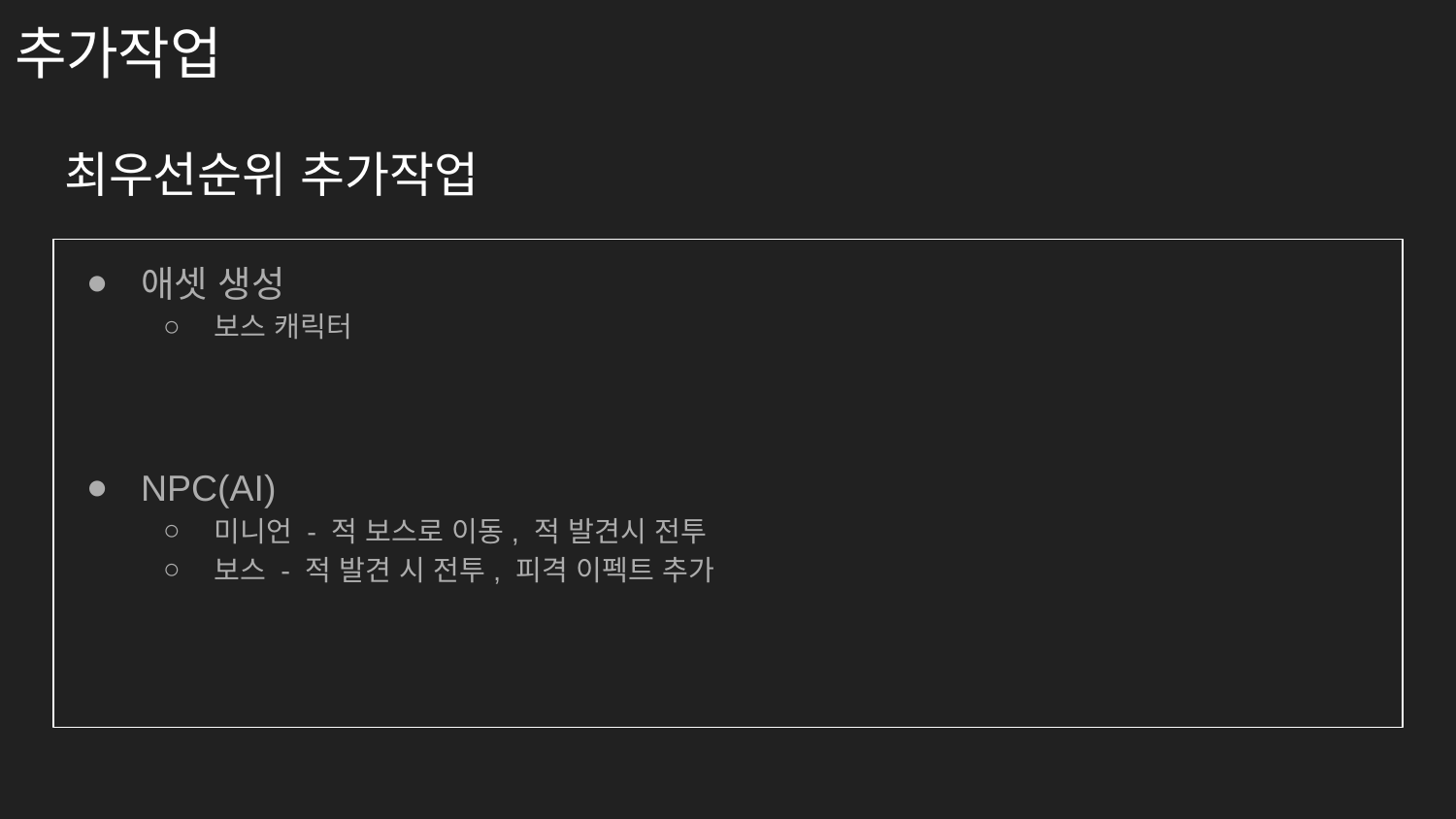

# 추가작업
최우선순위 추가작업
애셋 생성
보스 캐릭터

NPC(AI)
미니언 - 적 보스로 이동, 적 발견시 전투
보스 - 적 발견 시 전투, 피격 이펙트 추가